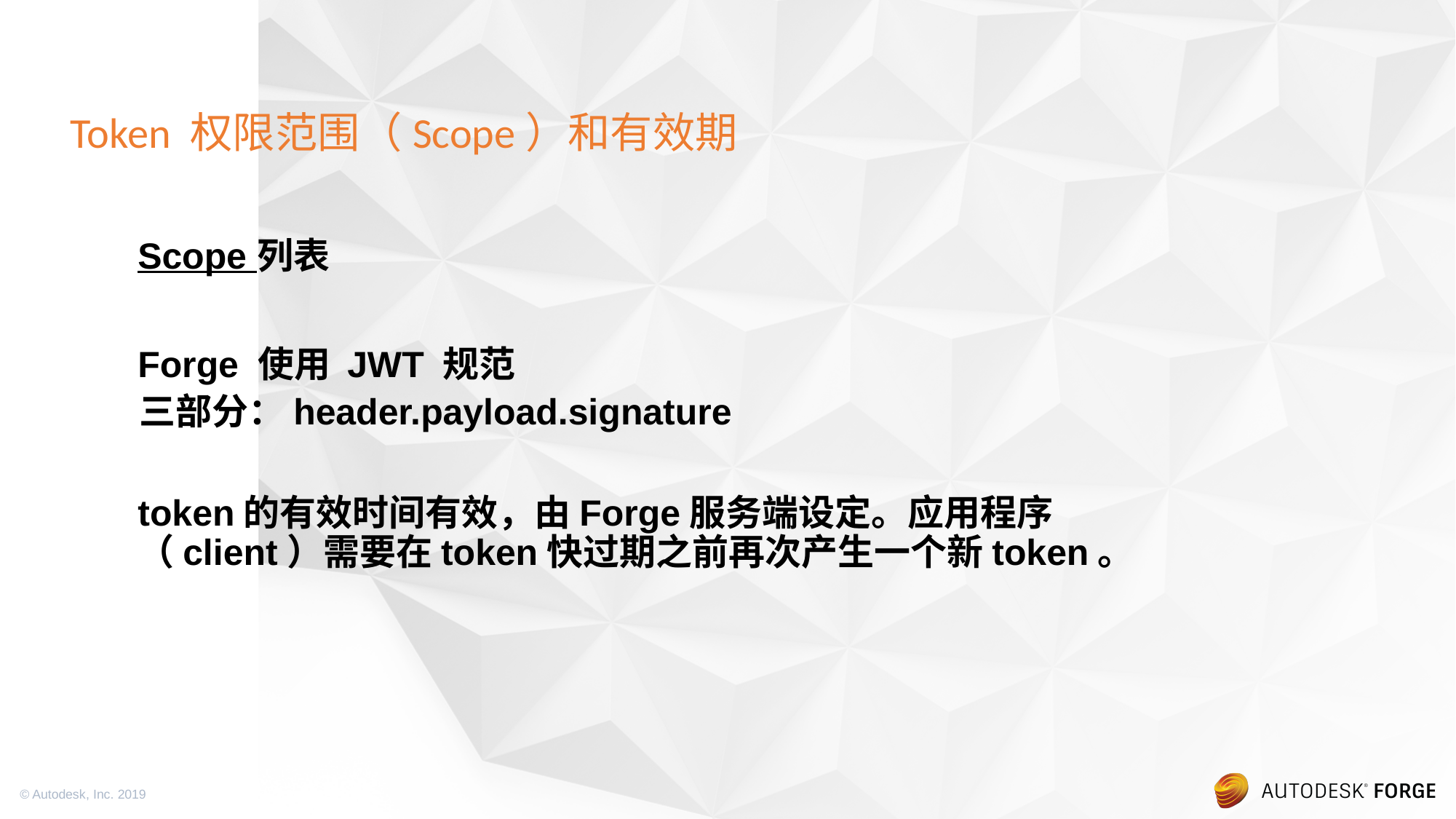

# Token 权限范围（Scope）和有效期

Scope 列表

Forge 使用 JWT 规范
三部分：header.payload.signature

token的有效时间有效，由Forge服务端设定。应用程序（client）需要在token快过期之前再次产生一个新token。